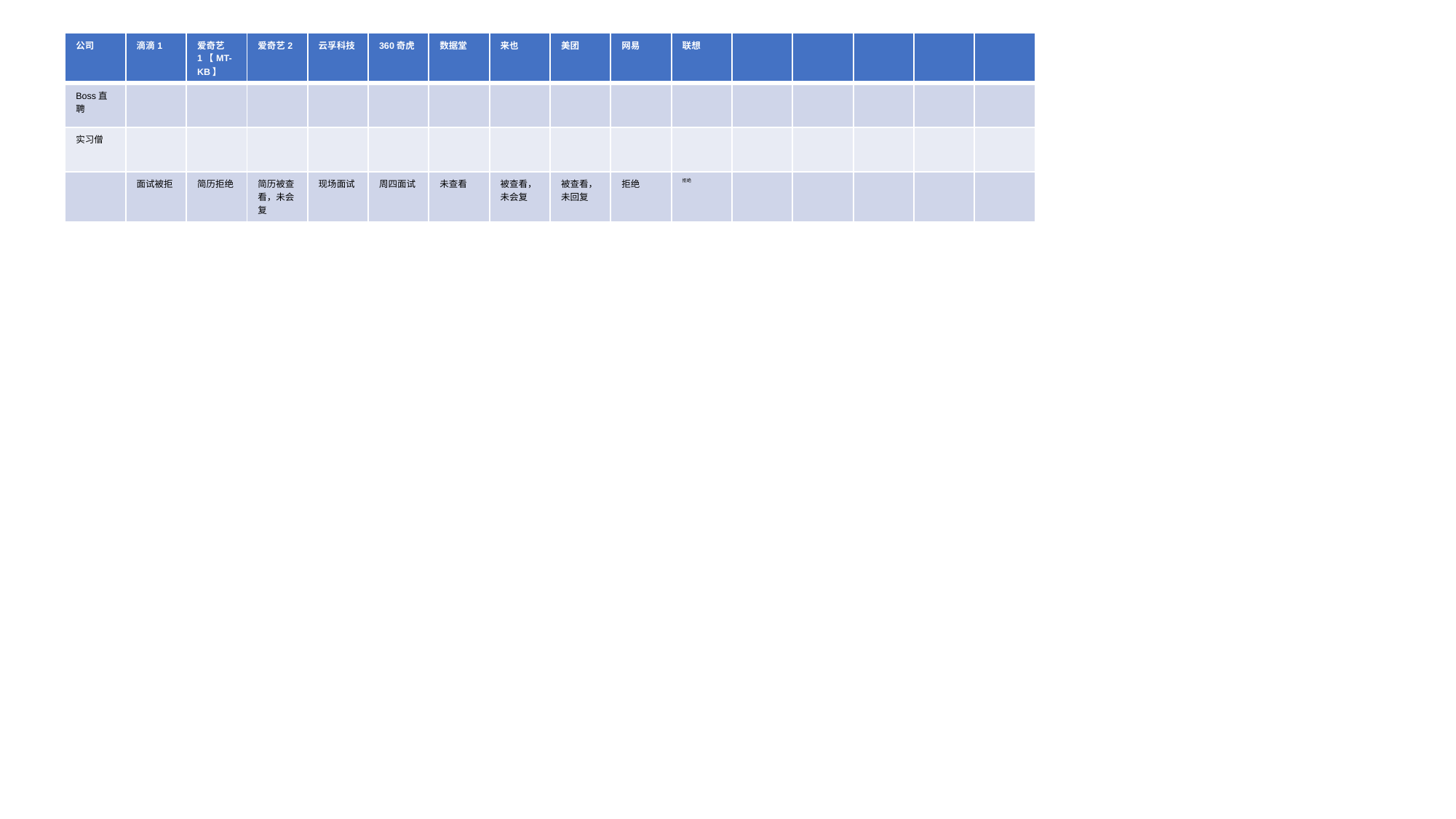

| 公司 | 滴滴1 | 爱奇艺1【MT-KB】 | 爱奇艺2 | 云孚科技 | 360奇虎 | 数据堂 | 来也 | 美团 | 网易 | 联想 |  |  |  |  |  |
| --- | --- | --- | --- | --- | --- | --- | --- | --- | --- | --- | --- | --- | --- | --- | --- |
| Boss直聘 |  |  |  |  |  |  |  |  |  |  |  |  |  |  |  |
| 实习僧 |  |  |  |  |  |  |  |  |  |  |  |  |  |  |  |
|  | 面试被拒 | 简历拒绝 | 简历被查看，未会复 | 现场面试 | 周四面试 | 未查看 | 被查看，未会复 | 被查看，未回复 | 拒绝 | 拒绝 |  |  |  |  |  |